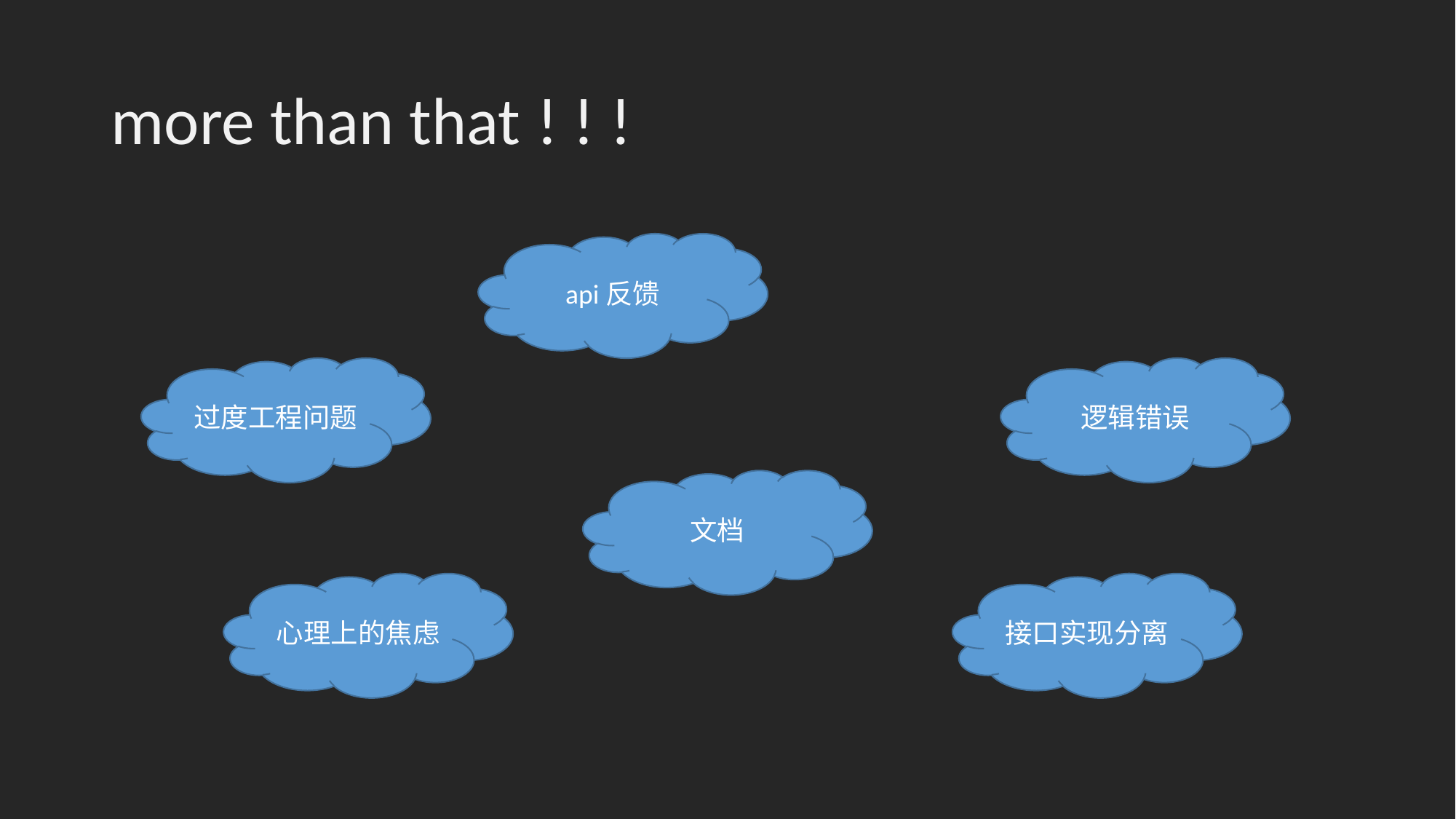

# more than that ! ! !

api反馈
过度工程问题
逻辑错误
文档
心理上的焦虑
接口实现分离